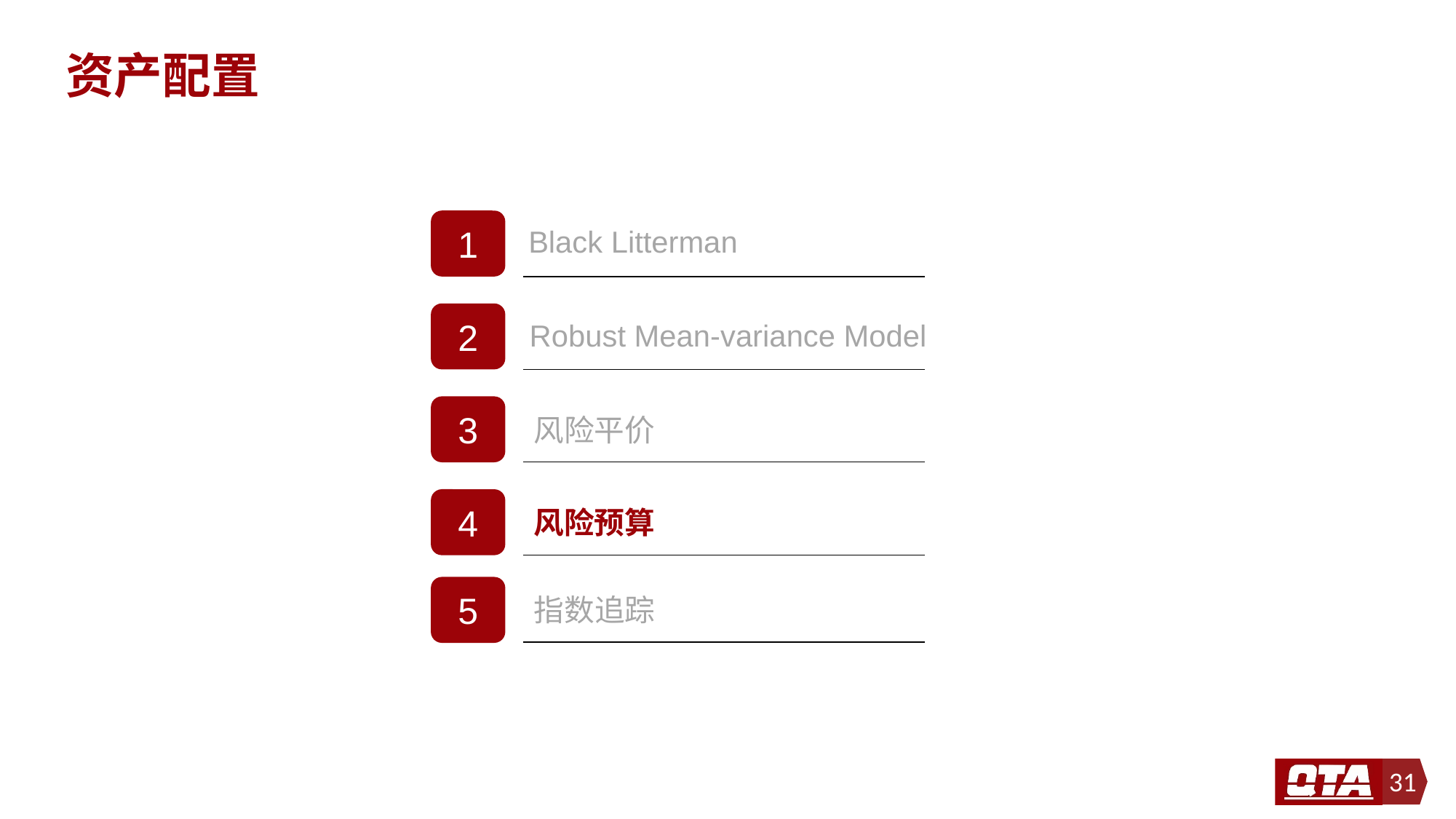

资产配置
1
Black Litterman
2
Robust Mean-variance Model
3
风险平价
4
风险预算
5
指数追踪
31